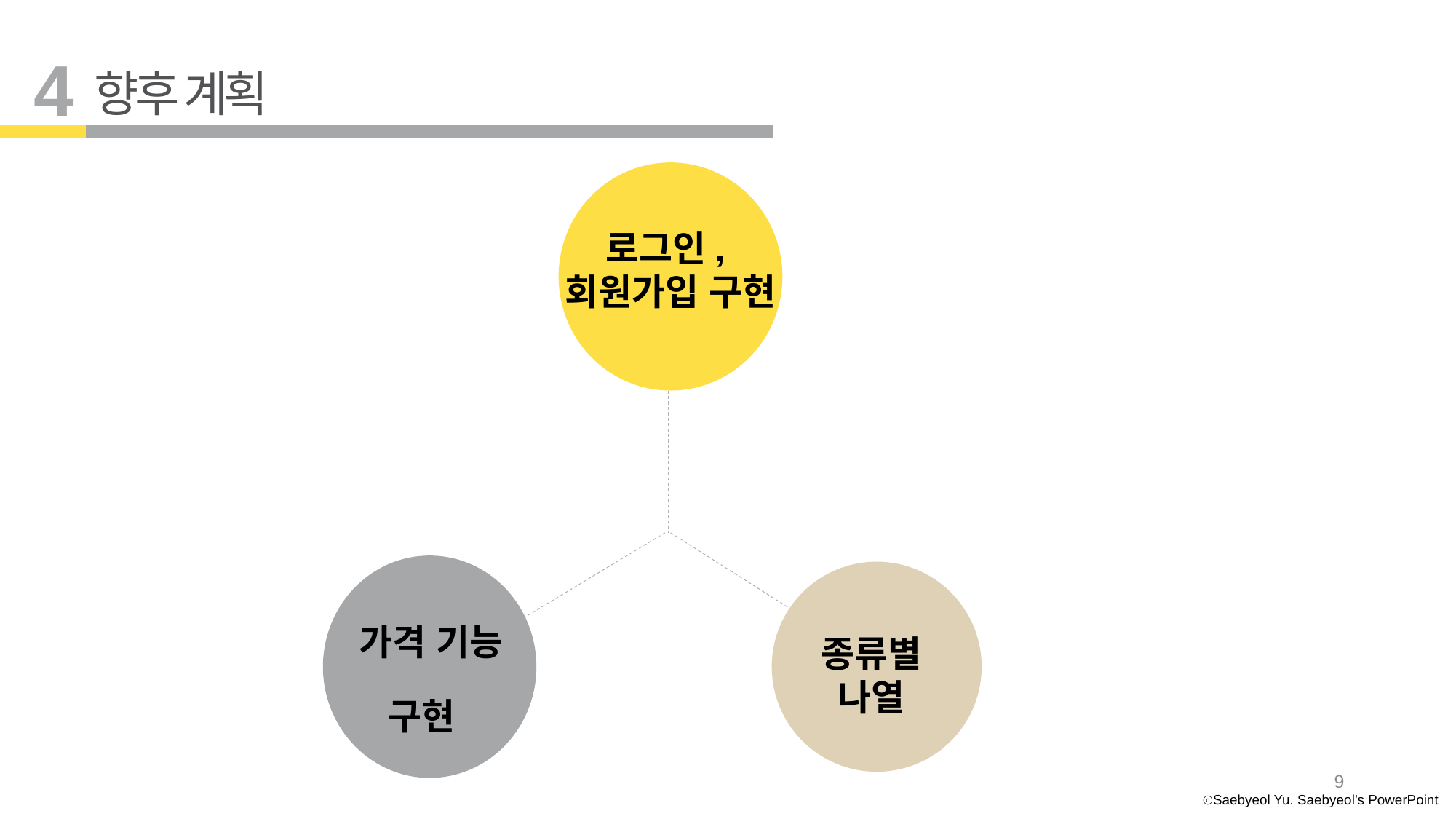

4
향후 계획

로그인,
회원가입 구현

가격 기능
구현
종류별
나열
9